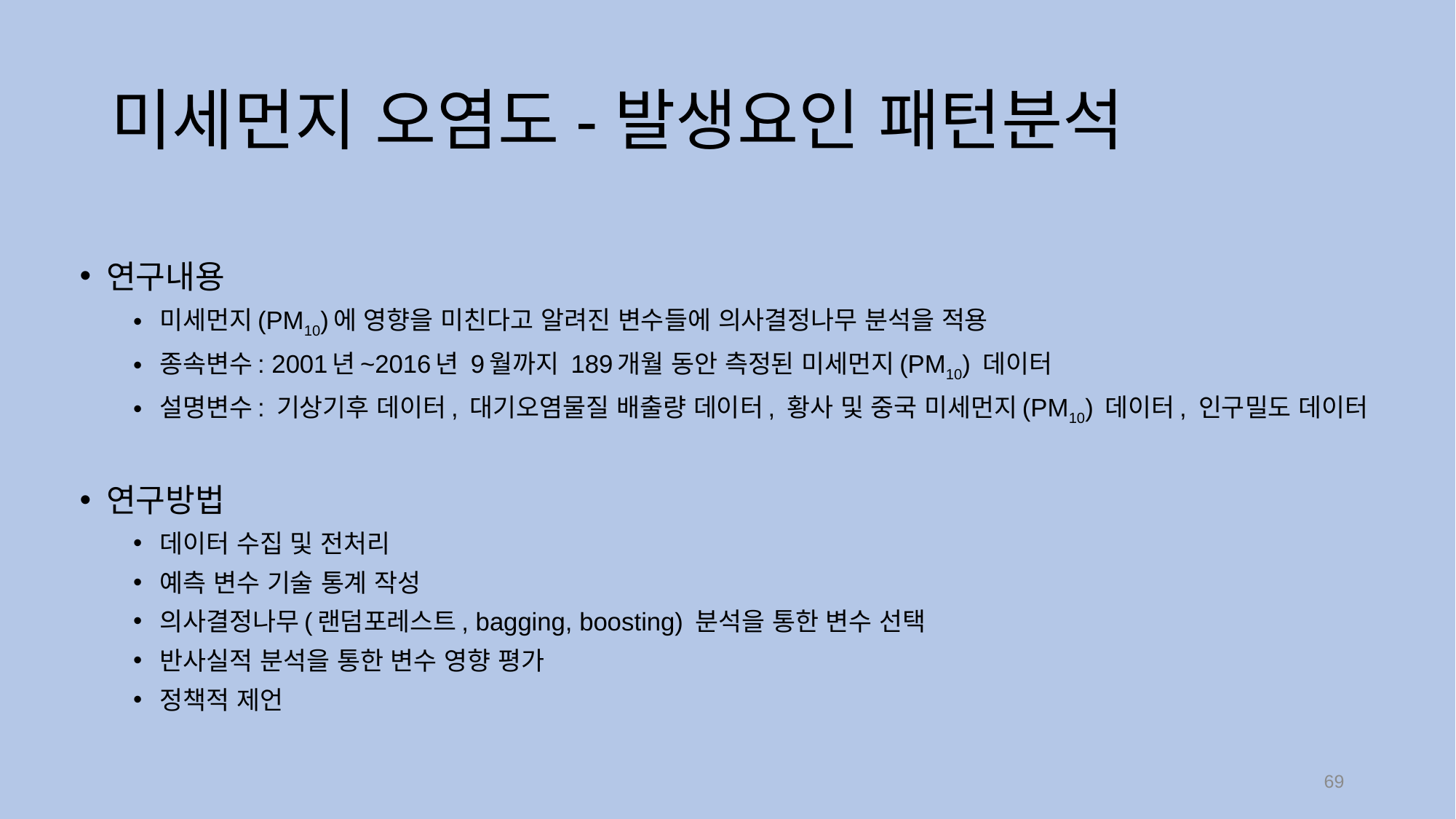

# 미세먼지 오염도-발생요인 패턴분석

연구내용
미세먼지(PM10)에 영향을 미친다고 알려진 변수들에 의사결정나무 분석을 적용
종속변수: 2001년~2016년 9월까지 189개월 동안 측정된 미세먼지(PM10) 데이터
설명변수: 기상기후 데이터, 대기오염물질 배출량 데이터, 황사 및 중국 미세먼지(PM10) 데이터, 인구밀도 데이터

연구방법
데이터 수집 및 전처리
예측 변수 기술 통계 작성
의사결정나무(랜덤포레스트, bagging, boosting) 분석을 통한 변수 선택
반사실적 분석을 통한 변수 영향 평가
정책적 제언
69